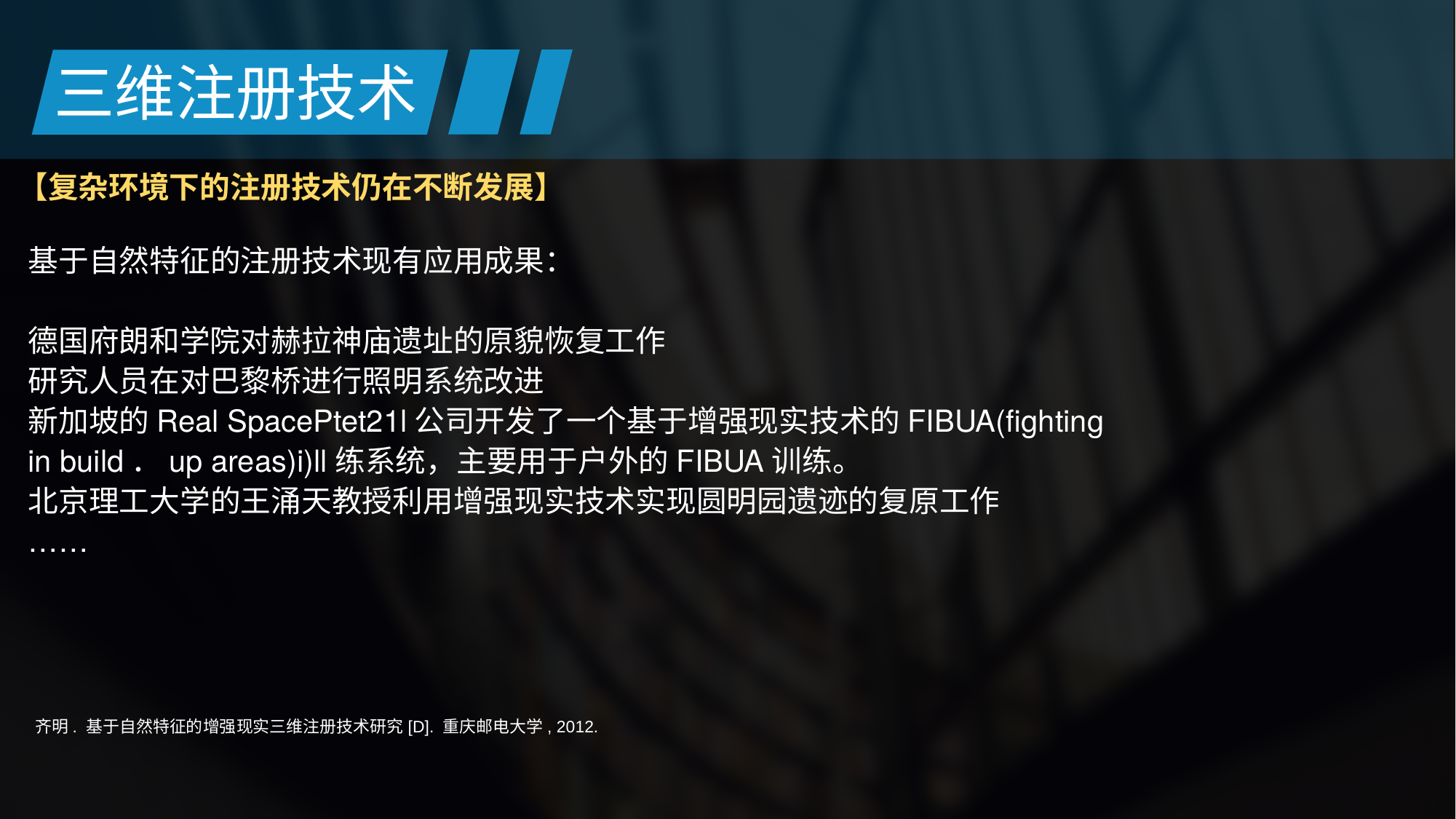

三维注册技术

【复杂环境下的注册技术仍在不断发展】
基于自然特征的注册技术现有应用成果：

德国府朗和学院对赫拉神庙遗址的原貌恢复工作
研究人员在对巴黎桥进行照明系统改进
新加坡的Real SpacePtet21l公司开发了一个基于增强现实技术的FIBUA(fighting
in build．up areas)i)ll练系统，主要用于户外的FIBUA训练。
北京理工大学的王涌天教授利用增强现实技术实现圆明园遗迹的复原工作
……
齐明. 基于自然特征的增强现实三维注册技术研究[D]. 重庆邮电大学, 2012.